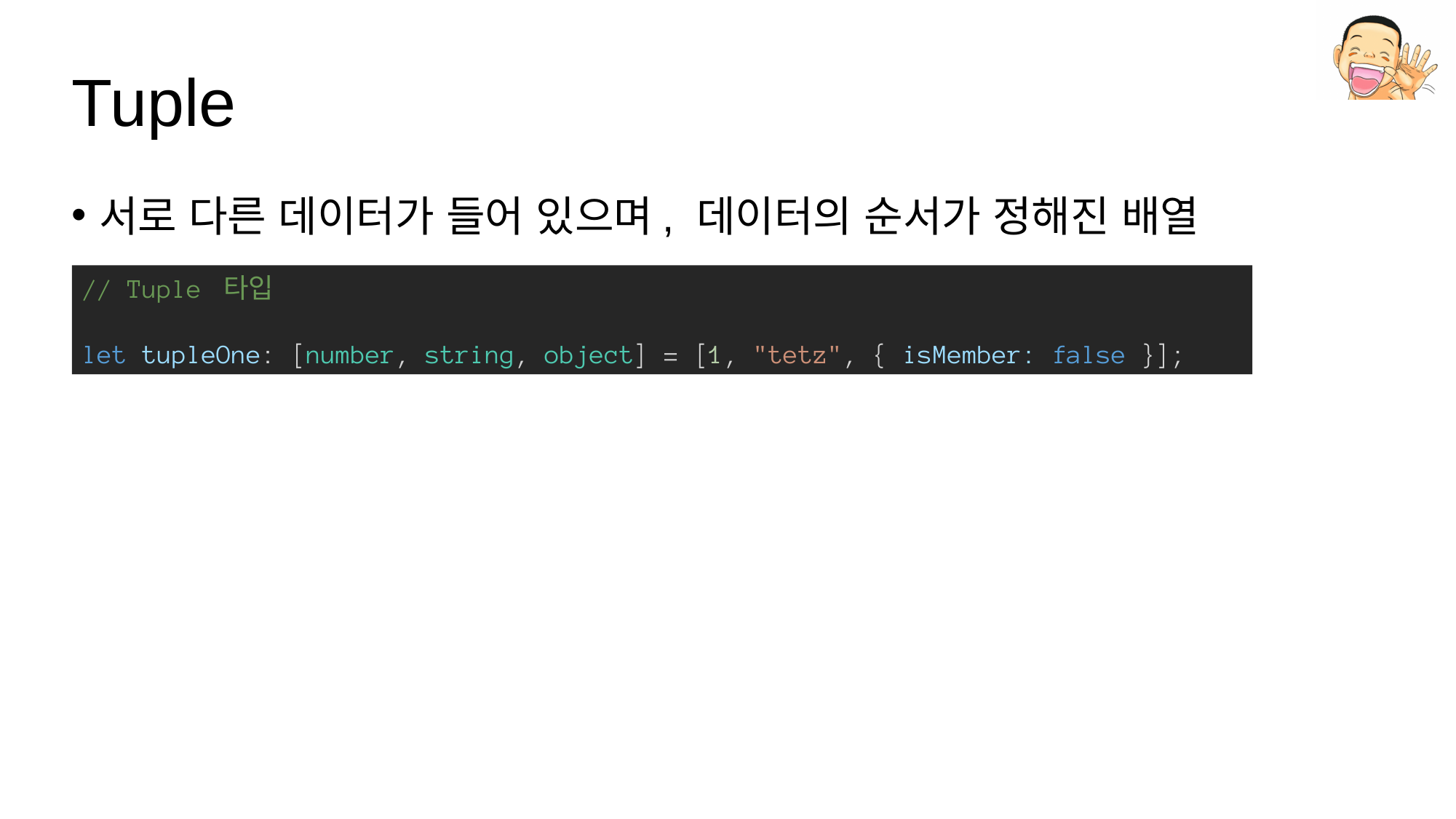

# Tuple
서로 다른 데이터가 들어 있으며, 데이터의 순서가 정해진 배열
// Tuple 타입

let tupleOne: [number, string, object] = [1, "tetz", { isMember: false }];